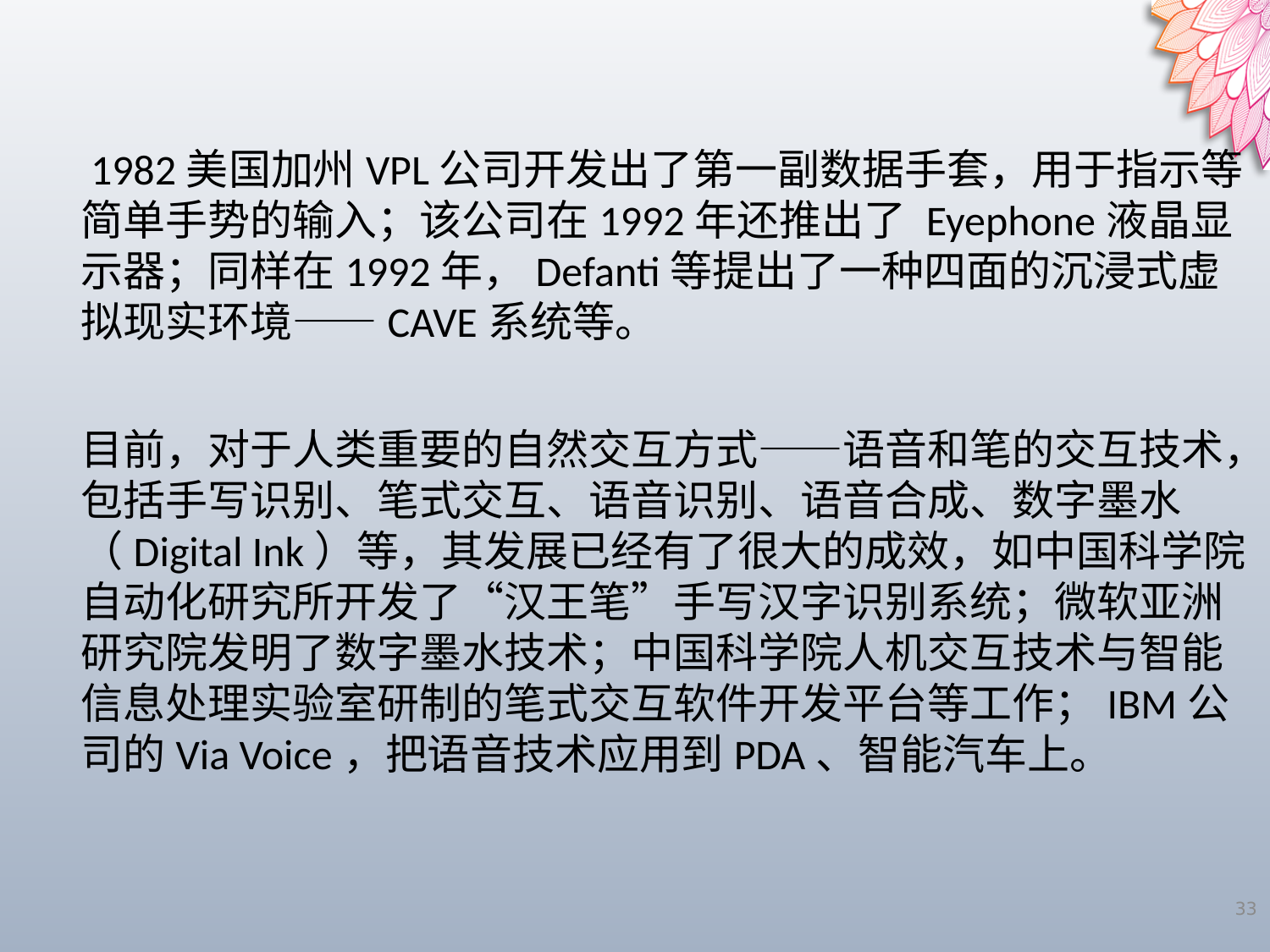

1982美国加州VPL公司开发出了第一副数据手套，用于指示等简单手势的输入；该公司在1992年还推出了 Eyephone液晶显示器；同样在1992年，Defanti等提出了一种四面的沉浸式虚拟现实环境——CAVE系统等。

目前，对于人类重要的自然交互方式——语音和笔的交互技术，包括手写识别、笔式交互、语音识别、语音合成、数字墨水（Digital Ink）等，其发展已经有了很大的成效，如中国科学院自动化研究所开发了“汉王笔”手写汉字识别系统；微软亚洲研究院发明了数字墨水技术；中国科学院人机交互技术与智能信息处理实验室研制的笔式交互软件开发平台等工作；IBM公司的Via Voice，把语音技术应用到PDA、智能汽车上。

33